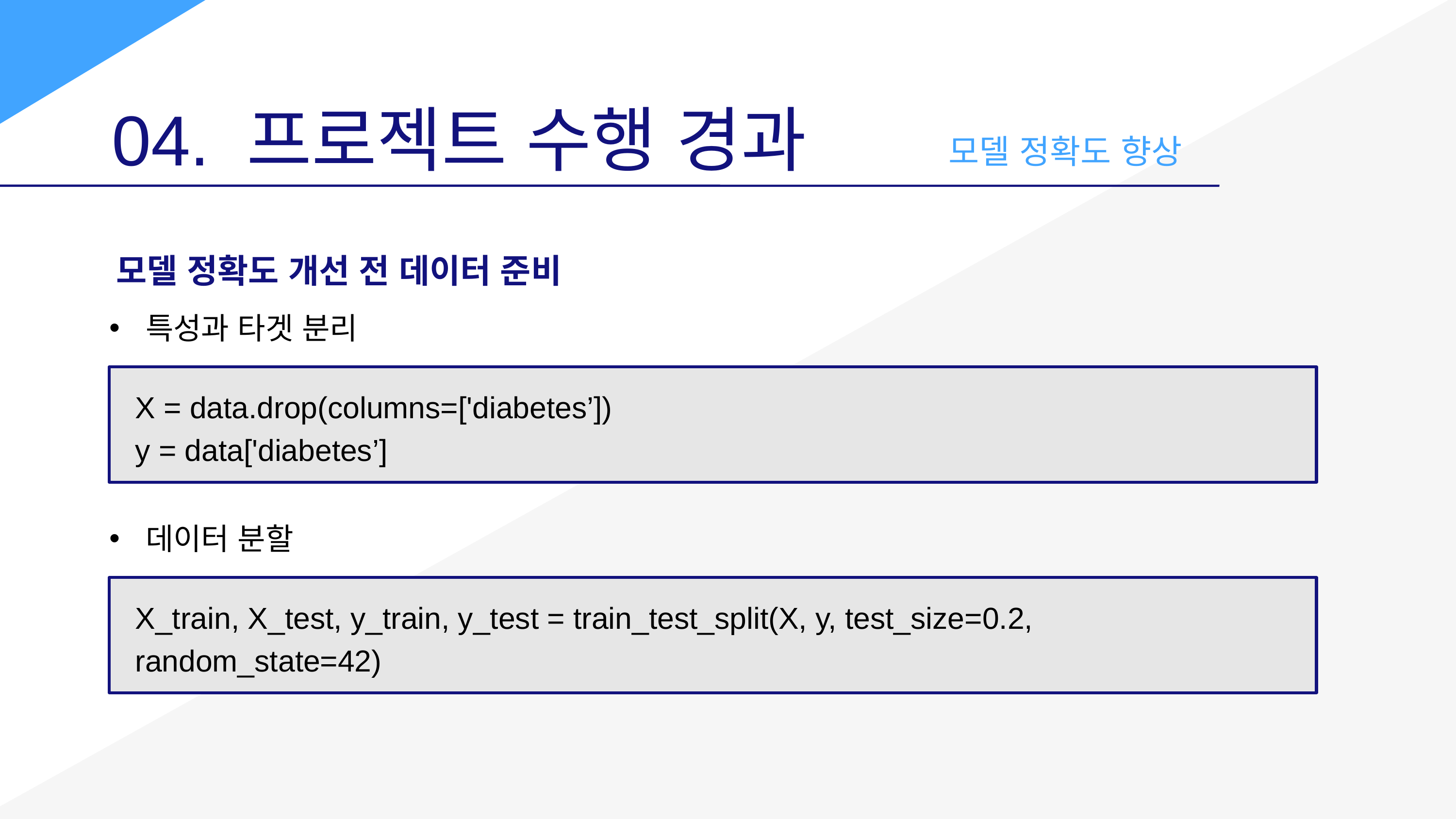

04. 프로젝트 수행 경과
모델 정확도 향상

모델 정확도 개선 전 데이터 준비
특성과 타겟 분리

X = data.drop(columns=['diabetes’])
y = data['diabetes’]
데이터 분할

X_train, X_test, y_train, y_test = train_test_split(X, y, test_size=0.2, random_state=42)